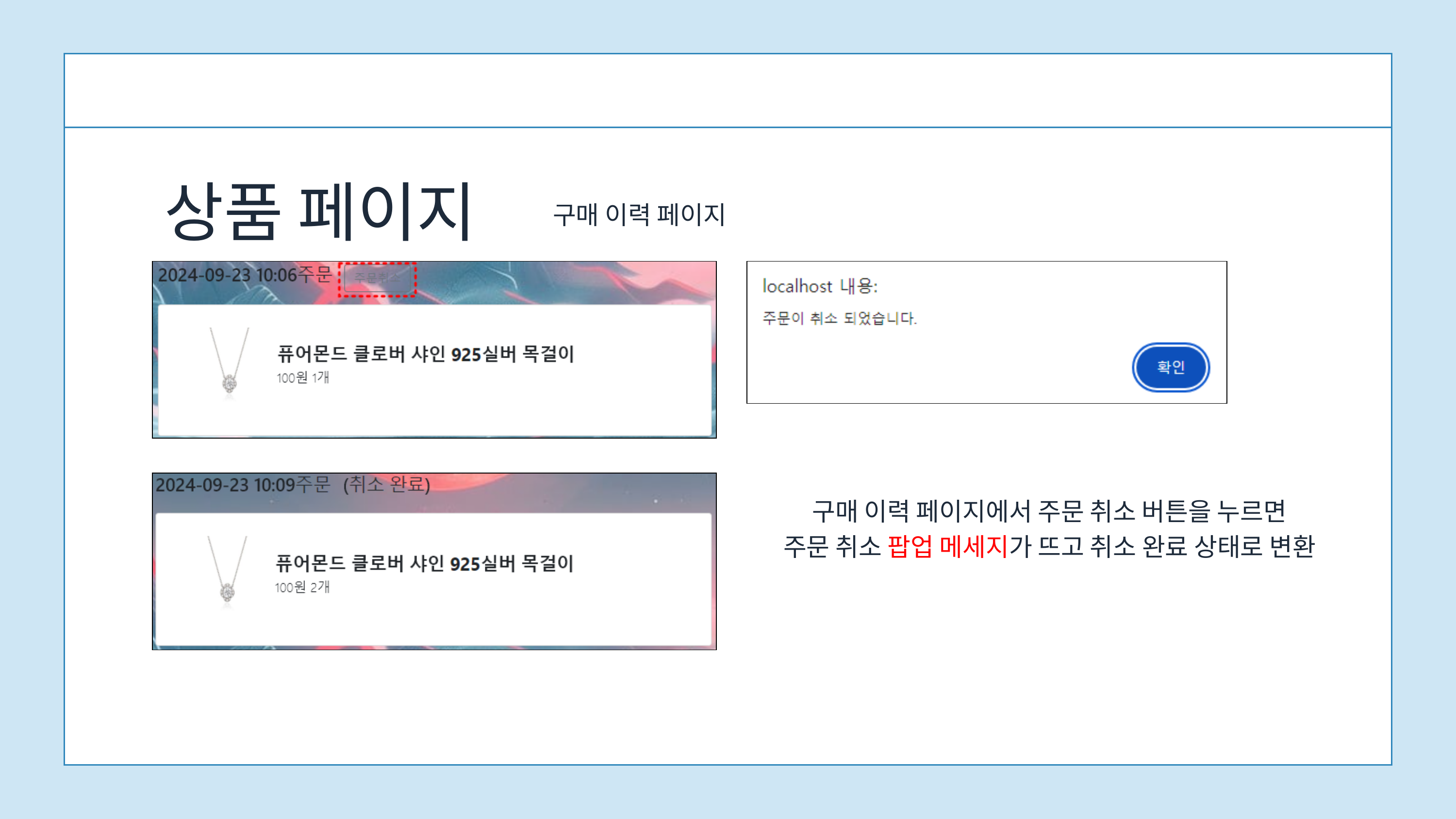

상품 페이지

구매 이력 페이지

구매 이력 페이지에서 주문 취소 버튼을 누르면
주문 취소 팝업 메세지가 뜨고 취소 완료 상태로 변환